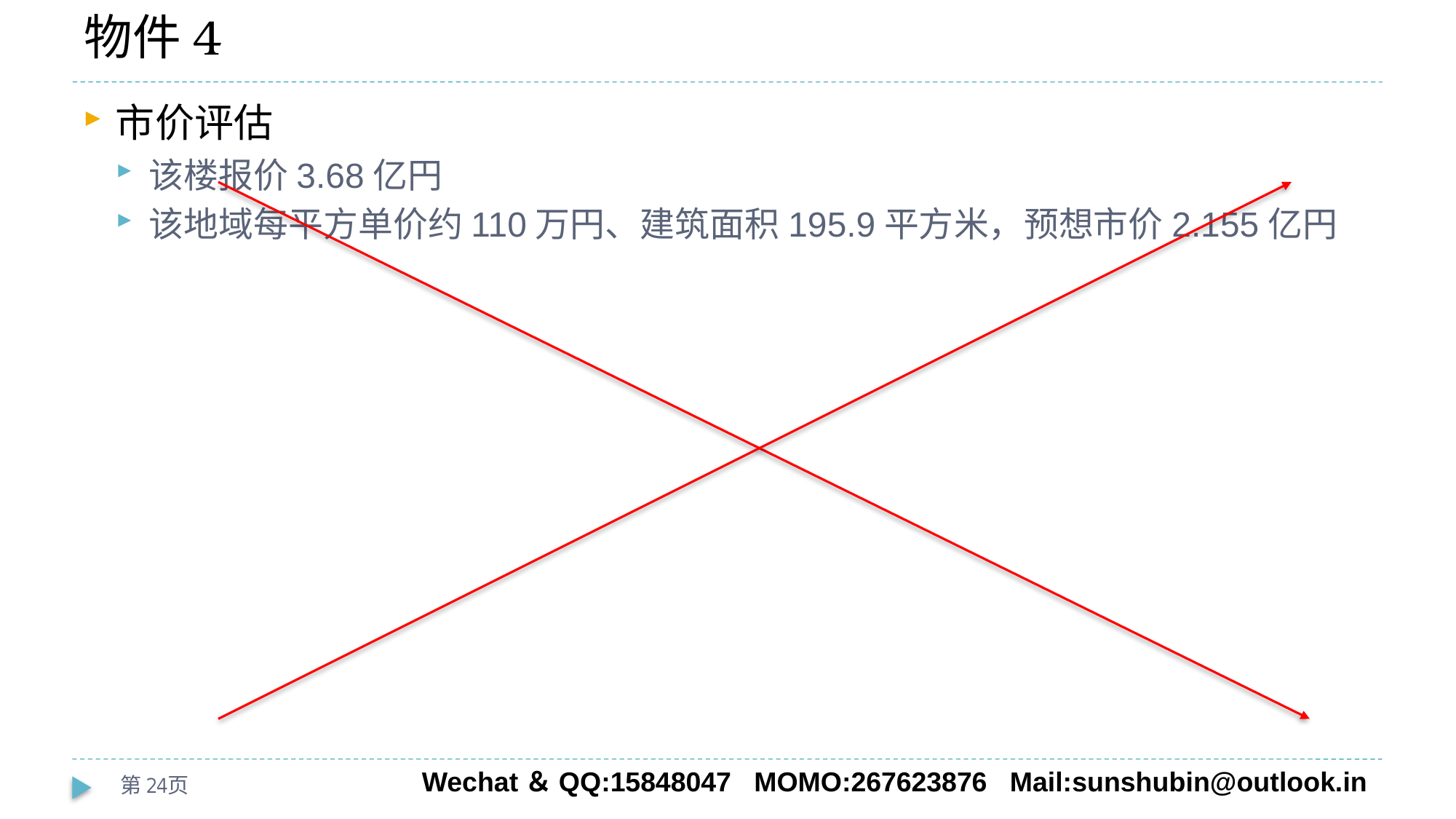

# 物件4
市价评估
该楼报价3.68亿円
该地域每平方单价约110万円、建筑面积195.9平方米，预想市价2.155亿円

第24页